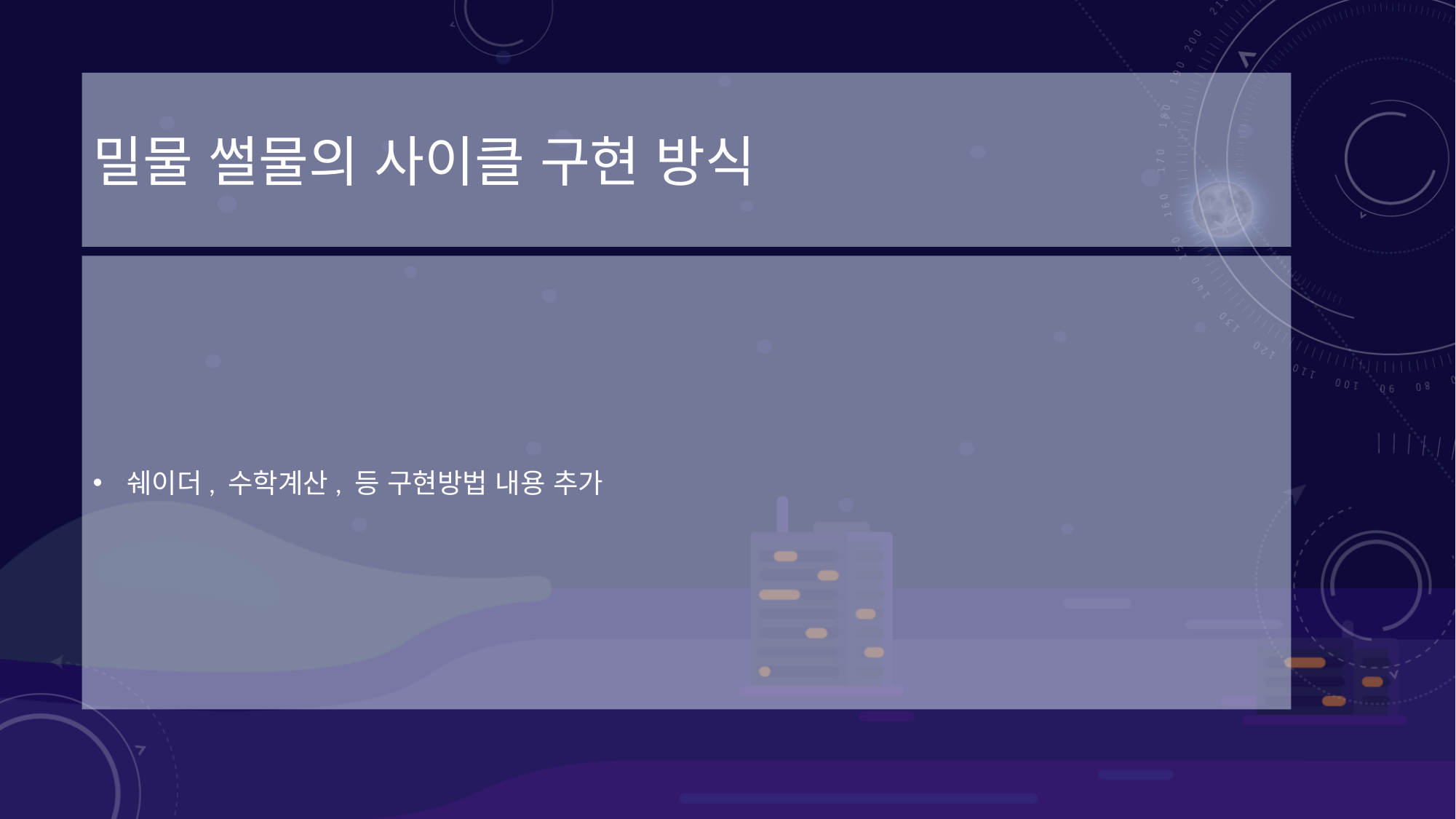

# 밀물 썰물의 사이클 구현 방식
쉐이더, 수학계산, 등 구현방법 내용 추가